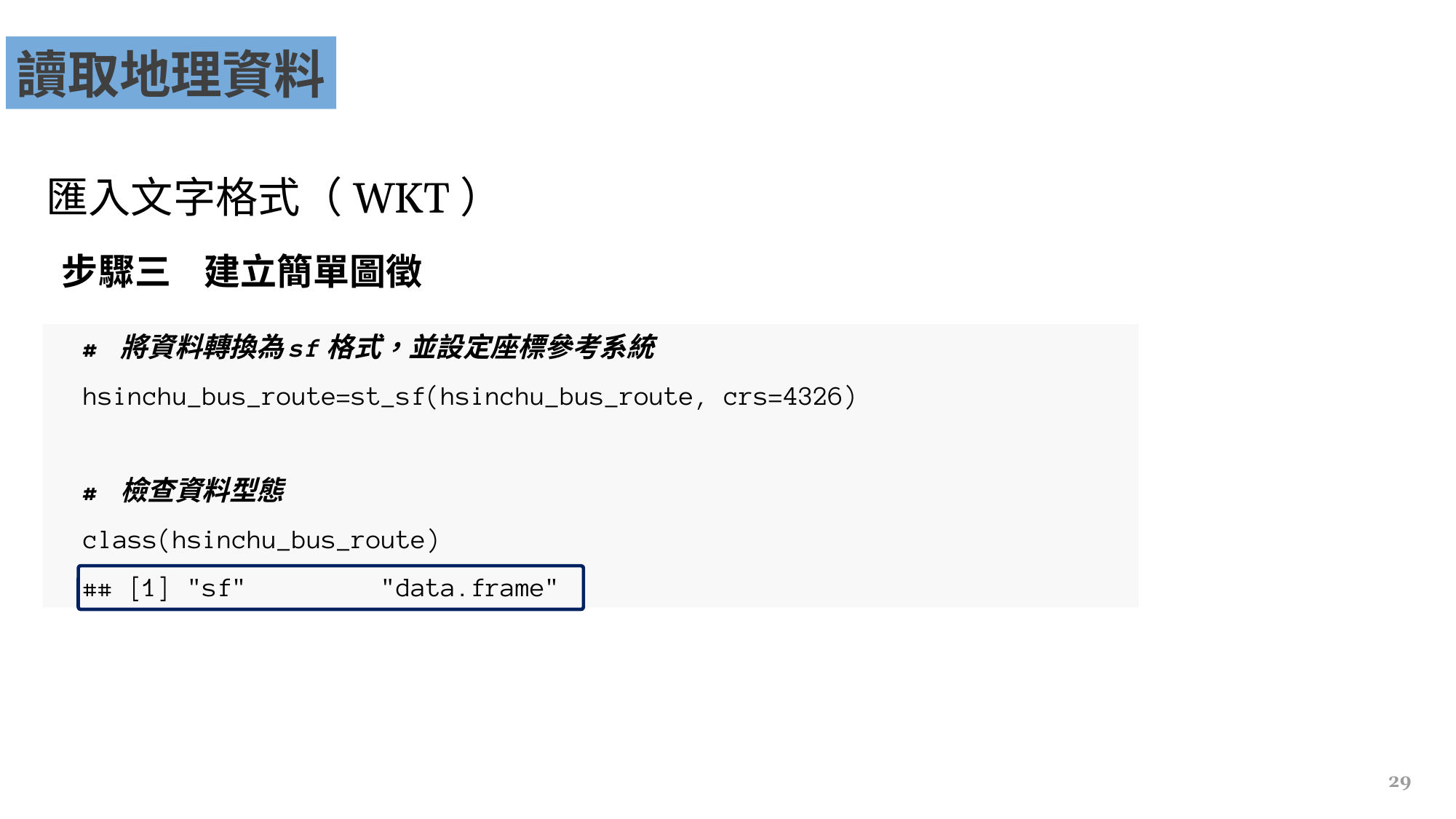

讀取地理資料
匯入文字格式（WKT）
步驟三    建立簡單圖徵
# 將資料轉換為sf格式，並設定座標參考系統
hsinchu_bus_route=st_sf(hsinchu_bus_route, crs=4326)

# 檢查資料型態
class(hsinchu_bus_route)
## [1] "sf"         "data.frame"

29